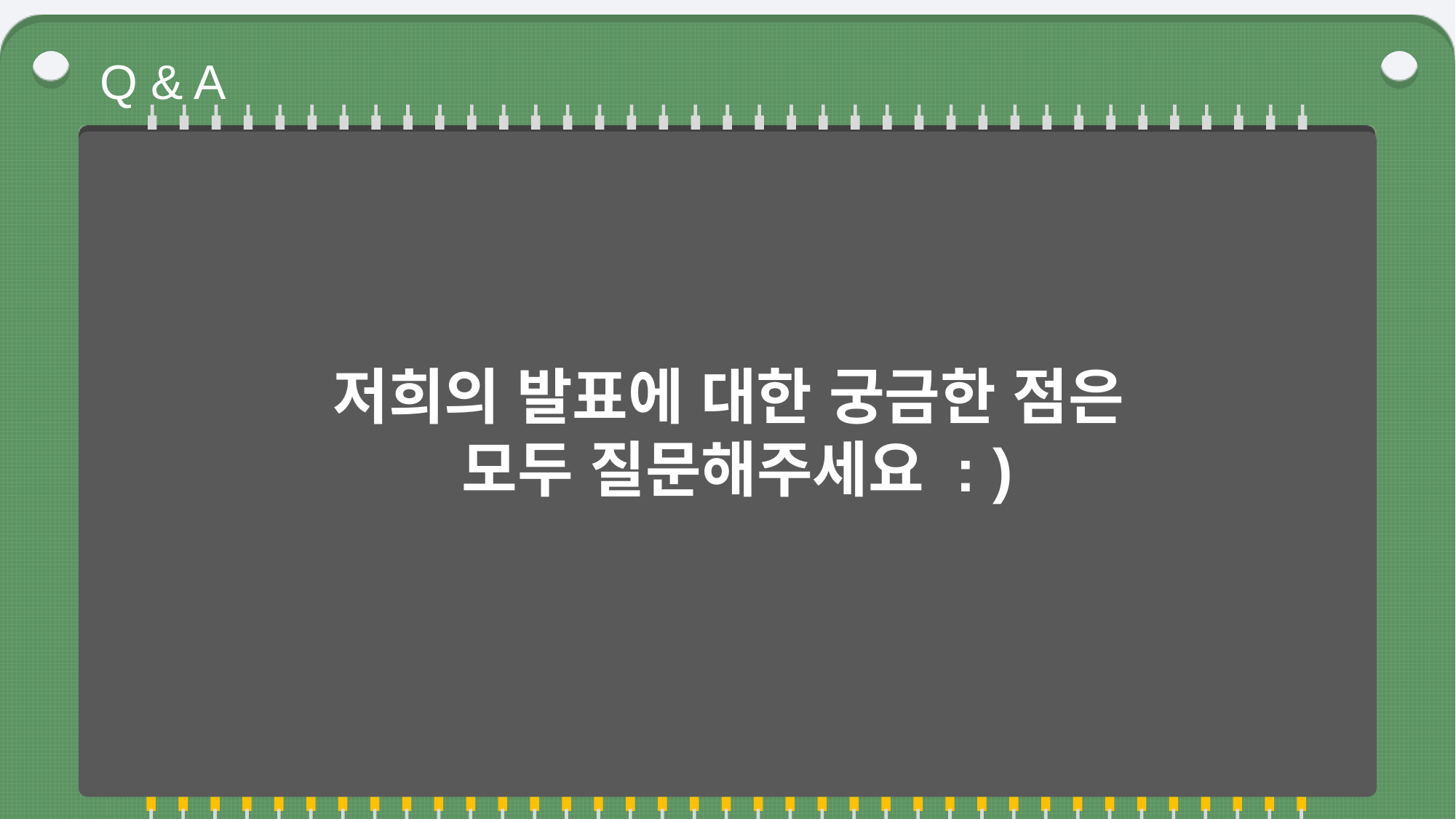

Q & A

### Chart

| Category |
|---|
저희의 발표에 대한 궁금한 점은
모두 질문해주세요 : )